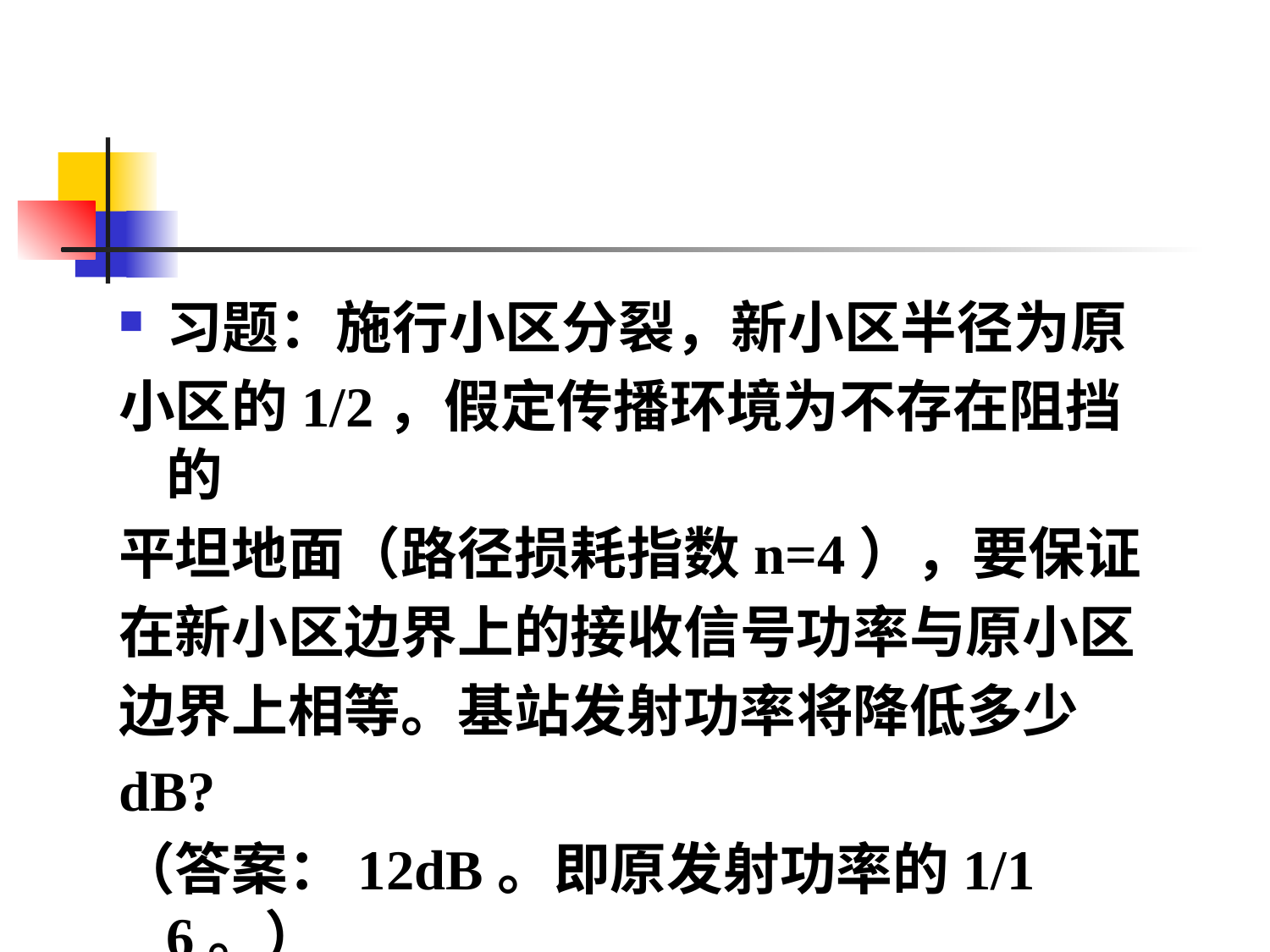

#
习题：施行小区分裂，新小区半径为原
小区的1/2，假定传播环境为不存在阻挡的
平坦地面（路径损耗指数n=4），要保证
在新小区边界上的接收信号功率与原小区
边界上相等。基站发射功率将降低多少
dB?
（答案：12dB。即原发射功率的1/16。）